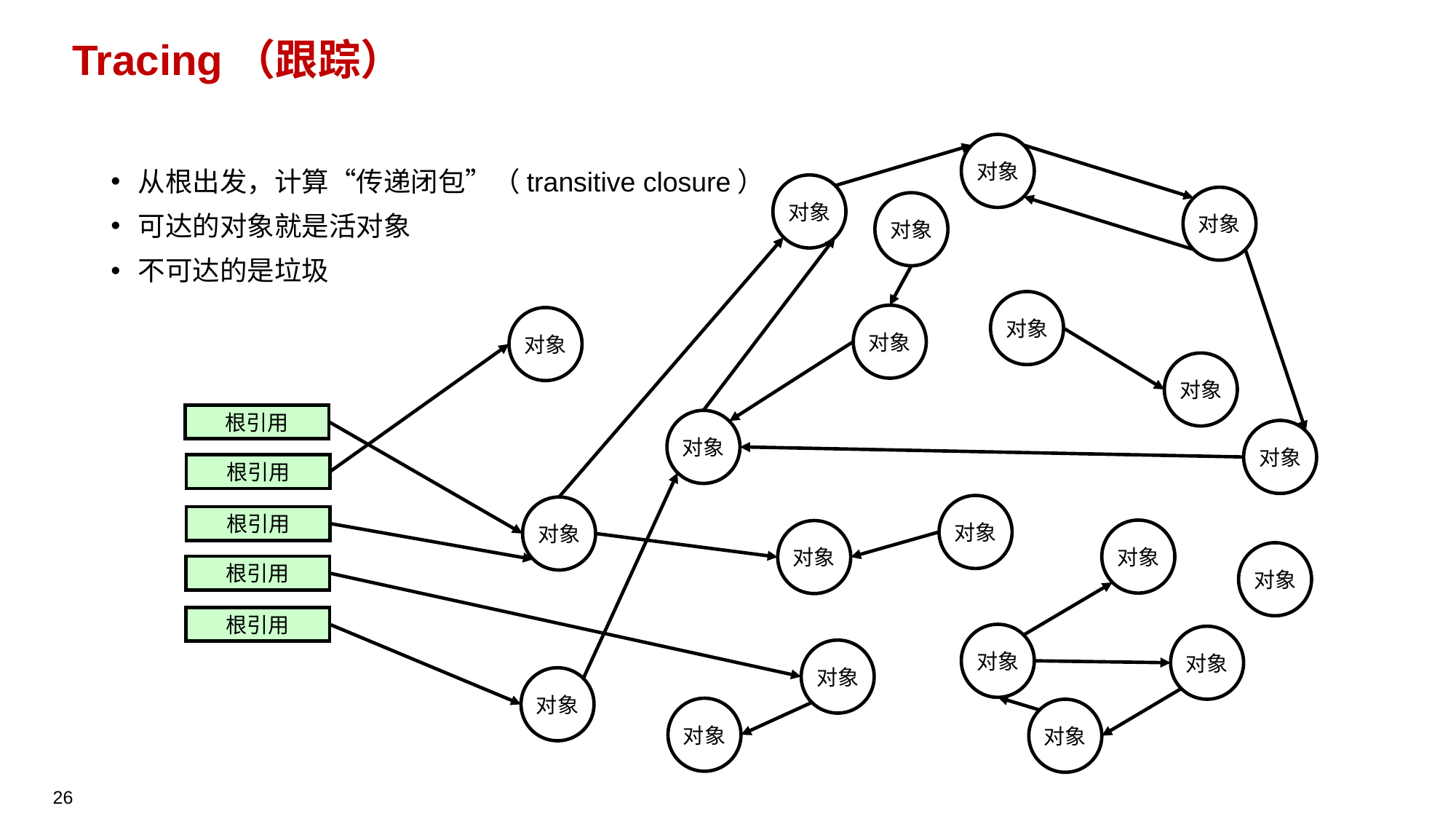

# Tracing（跟踪）
对象
从根出发，计算“传递闭包”（transitive closure）
可达的对象就是活对象
不可达的是垃圾
对象
对象
对象
对象
对象
对象
对象
根引用
对象
对象
根引用
对象
对象
根引用
对象
对象
对象
根引用
根引用
对象
对象
对象
对象
对象
对象